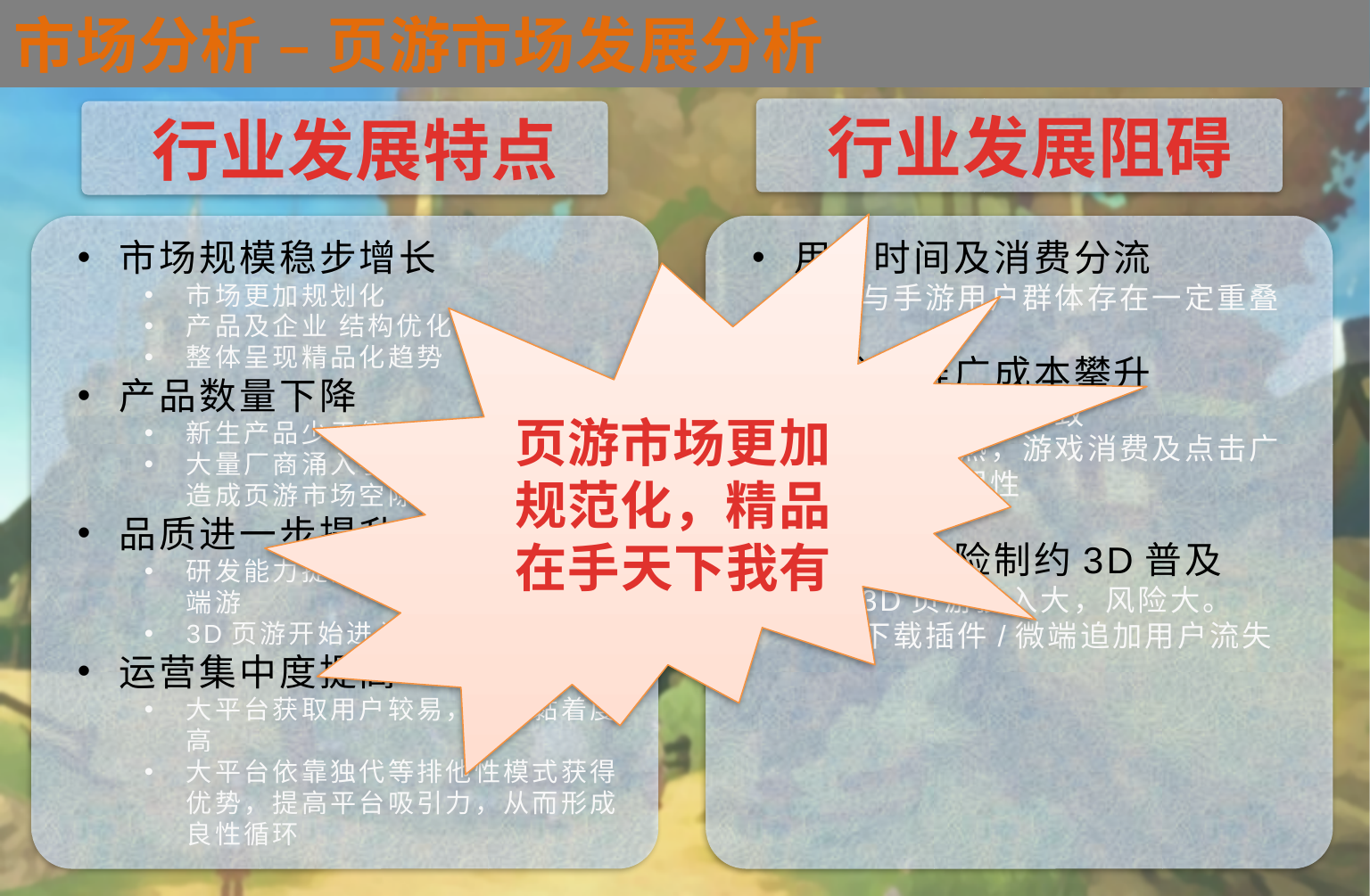

为什么要做卡片游戏
市场分析 – 页游市场发展分析
行业发展阻碍
行业发展特点
页游市场更加规范化，精品在手天下我有
市场规模稳步增长
市场更加规划化
产品及企业 结构优化
整体呈现精品化趋势
产品数量下降
新生产品少于停运产品
大量厂商涌入手游市场投机，反而造成页游市场空隙
品质进一步提升
研发能力提高，页游制作水准接近端游
3D页游开始进入市场
运营集中度提高
大平台获取用户较易，用户黏着度高
大平台依靠独代等排他性模式获得优势，提高平台吸引力，从而形成良性循环
用户时间及消费分流
与手游用户群体存在一定重叠

研发及推广成本攀升
精品化要求导致
用户成熟，游戏消费及点击广告趋于理性

成本及风险制约3D普及
3D页游投入大，风险大。
下载插件/微端追加用户流失